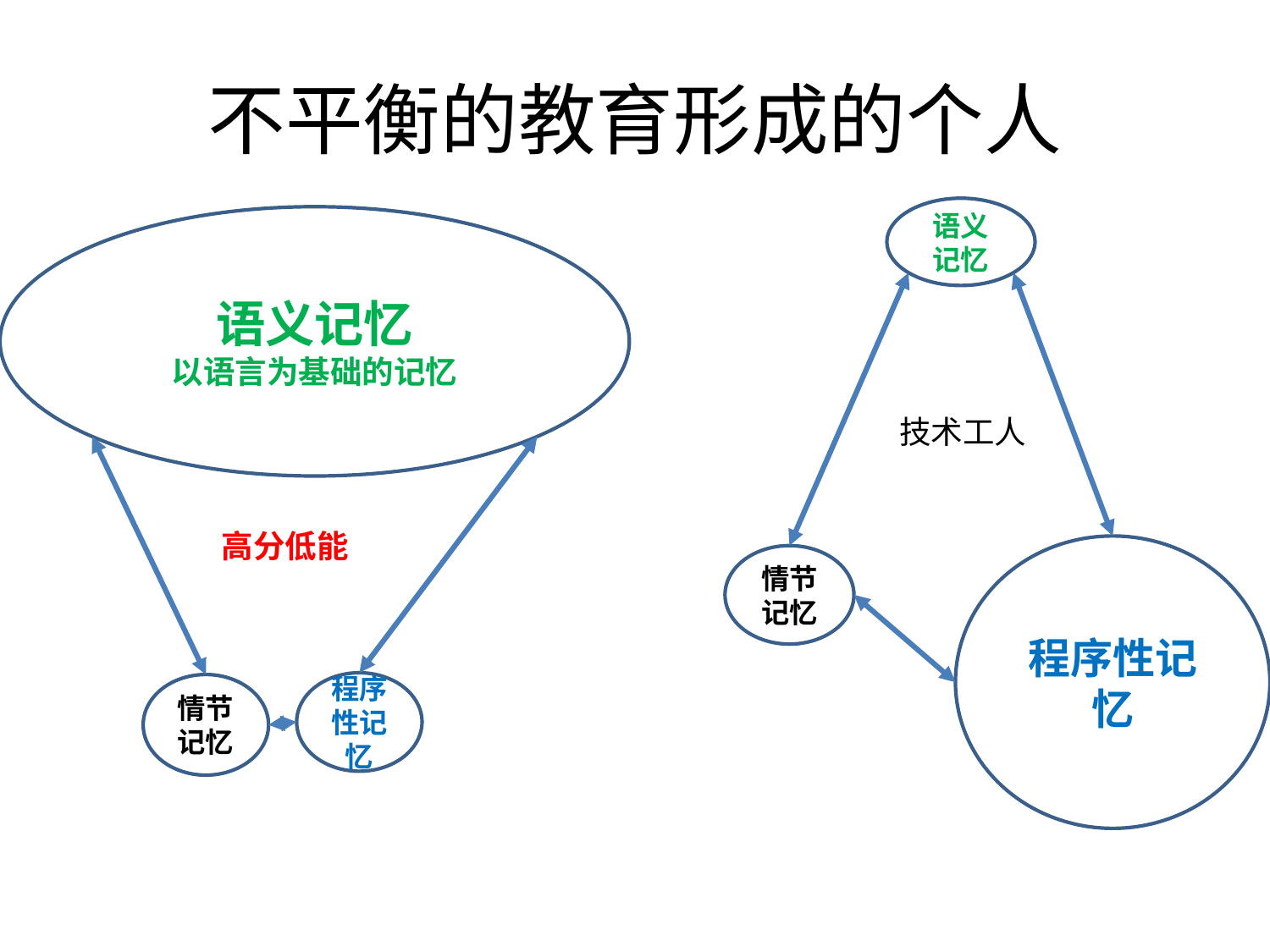

# 不平衡的教育形成的个人
语义记忆
技术工人
程序性记忆
情节记忆
语义记忆
以语言为基础的记忆
高分低能
程序性记忆
情节记忆